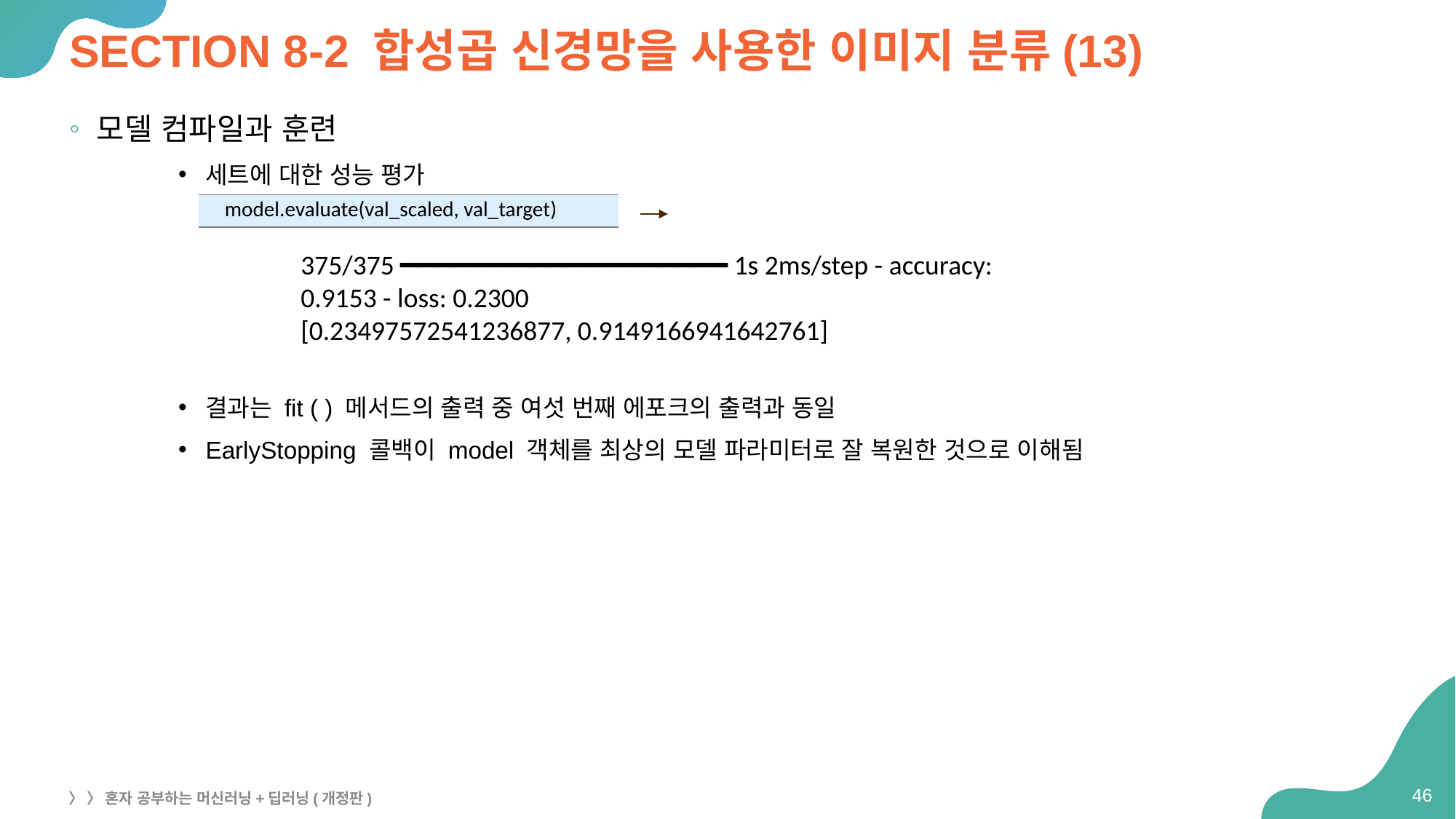

# SECTION 8-2 합성곱 신경망을 사용한 이미지 분류(13)
모델 컴파일과 훈련
세트에 대한 성능 평가

결과는 fit ( ) 메서드의 출력 중 여섯 번째 에포크의 출력과 동일
EarlyStopping 콜백이 model 객체를 최상의 모델 파라미터로 잘 복원한 것으로 이해됨
| model.evaluate(val\_scaled, val\_target) |
| --- |
375/375 ━━━━━━━━━━━━━━━━━━━━ 1s 2ms/step - accuracy:
0.9153 - loss: 0.2300
[0.23497572541236877, 0.9149166941642761]
46
〉 〉 혼자 공부하는 머신러닝+딥러닝(개정판)